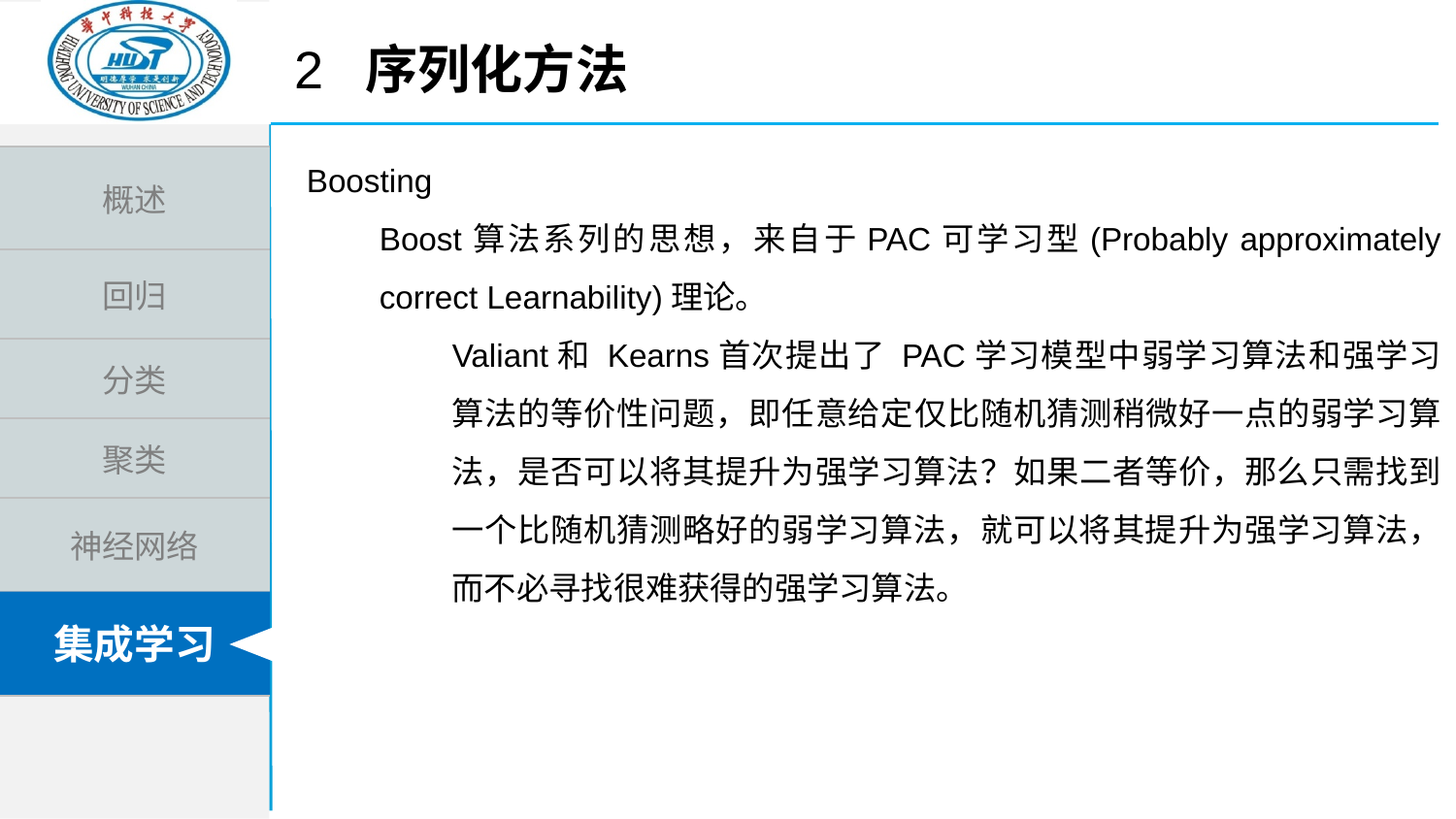

2  序列化方法
Boosting
Boost算法系列的思想，来自于PAC可学习型(Probably approximately correct Learnability)理论。
Valiant和 Kearns首次提出了 PAC学习模型中弱学习算法和强学习算法的等价性问题，即任意给定仅比随机猜测稍微好一点的弱学习算法，是否可以将其提升为强学习算法？如果二者等价，那么只需找到一个比随机猜测略好的弱学习算法，就可以将其提升为强学习算法，而不必寻找很难获得的强学习算法。